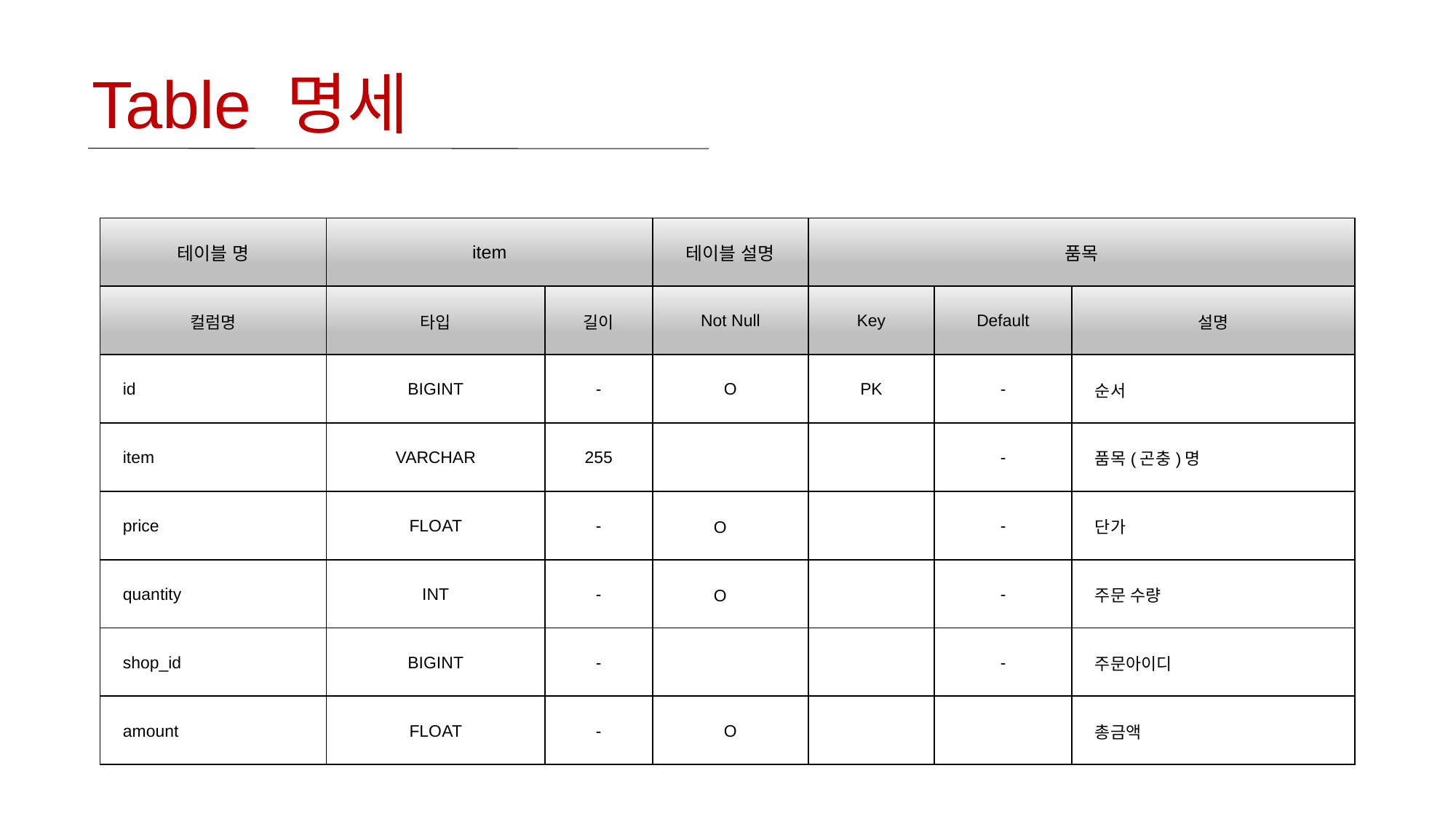

# Table 명세
| 테이블 명 | item | URI | 테이블 설명 | 품목 |  |  |
| --- | --- | --- | --- | --- | --- | --- |
| 컬럼명 | 타입 | 길이 | Not Null | Key | Default | 설명 |
| id | BIGINT | - | O | PK | - | 순서 |
| item | VARCHAR | 255 |  |  | - | 품목(곤충)명 |
| price | FLOAT | - | O |  | - | 단가 |
| quantity | INT | - | O |  | - | 주문 수량 |
| shop\_id | BIGINT | - |  |  | - | 주문아이디 |
| amount | FLOAT | - | O |  |  | 총금액 |